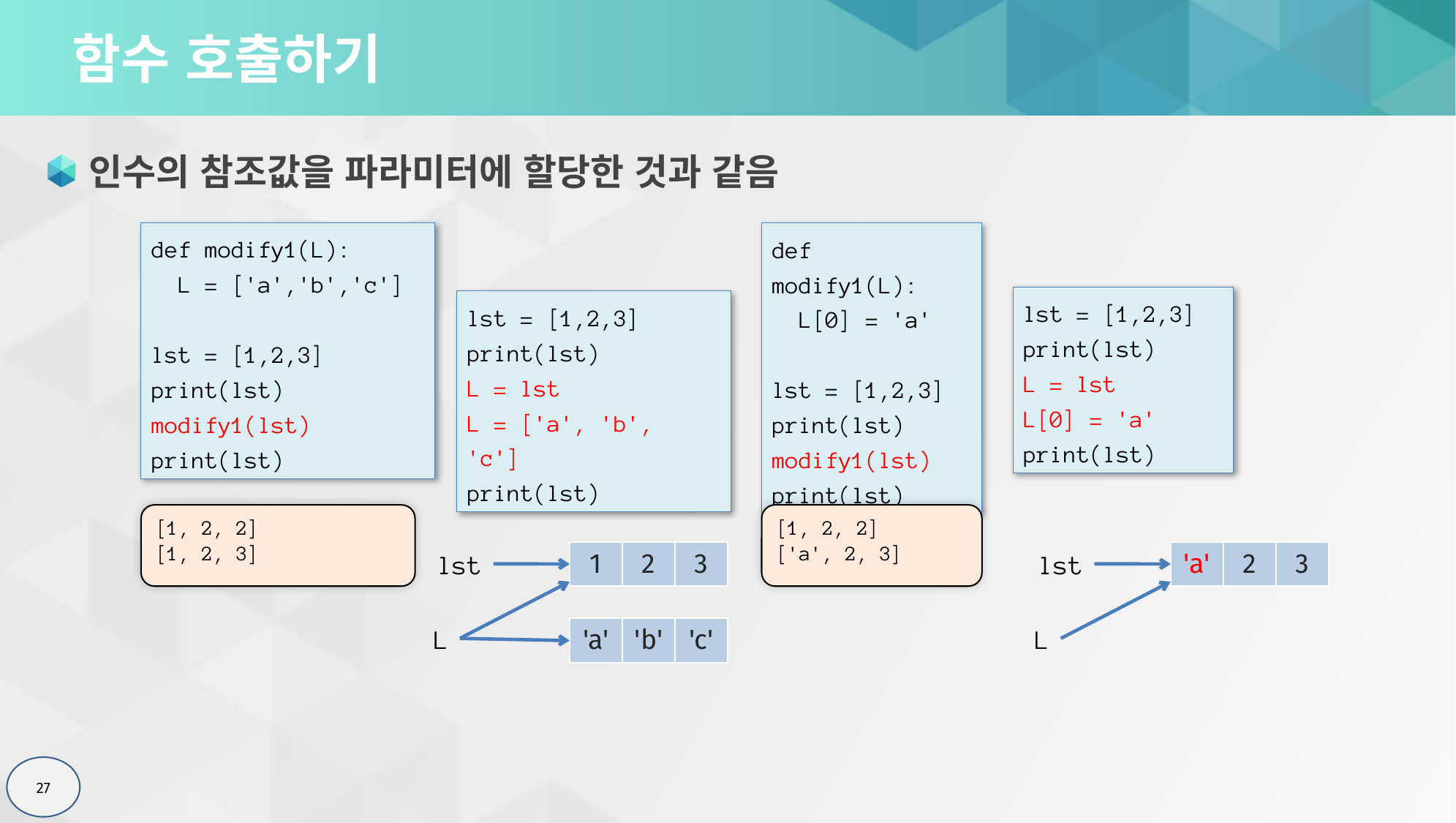

# 함수 호출하기
인수의 참조값을 파라미터에 할당한 것과 같음
def modify1(L):
  L = ['a','b','c']

lst = [1,2,3]
print(lst)
modify1(lst)
print(lst)
def modify1(L):
  L[0] = 'a'

lst = [1,2,3]
print(lst)
modify1(lst)
print(lst)
lst = [1,2,3]
print(lst)
L = lst
L[0] = 'a'
print(lst)
lst = [1,2,3]
print(lst)
L = lst
L = ['a', 'b', 'c']
print(lst)
[1, 2, 2]
[1, 2, 3]
[1, 2, 2]
['a', 2, 3]
| 1 | 2 | 3 |
| --- | --- | --- |
| 'a' | 2 | 3 |
| --- | --- | --- |
lst
lst
L
L
| 'a' | 'b' | 'c' |
| --- | --- | --- |